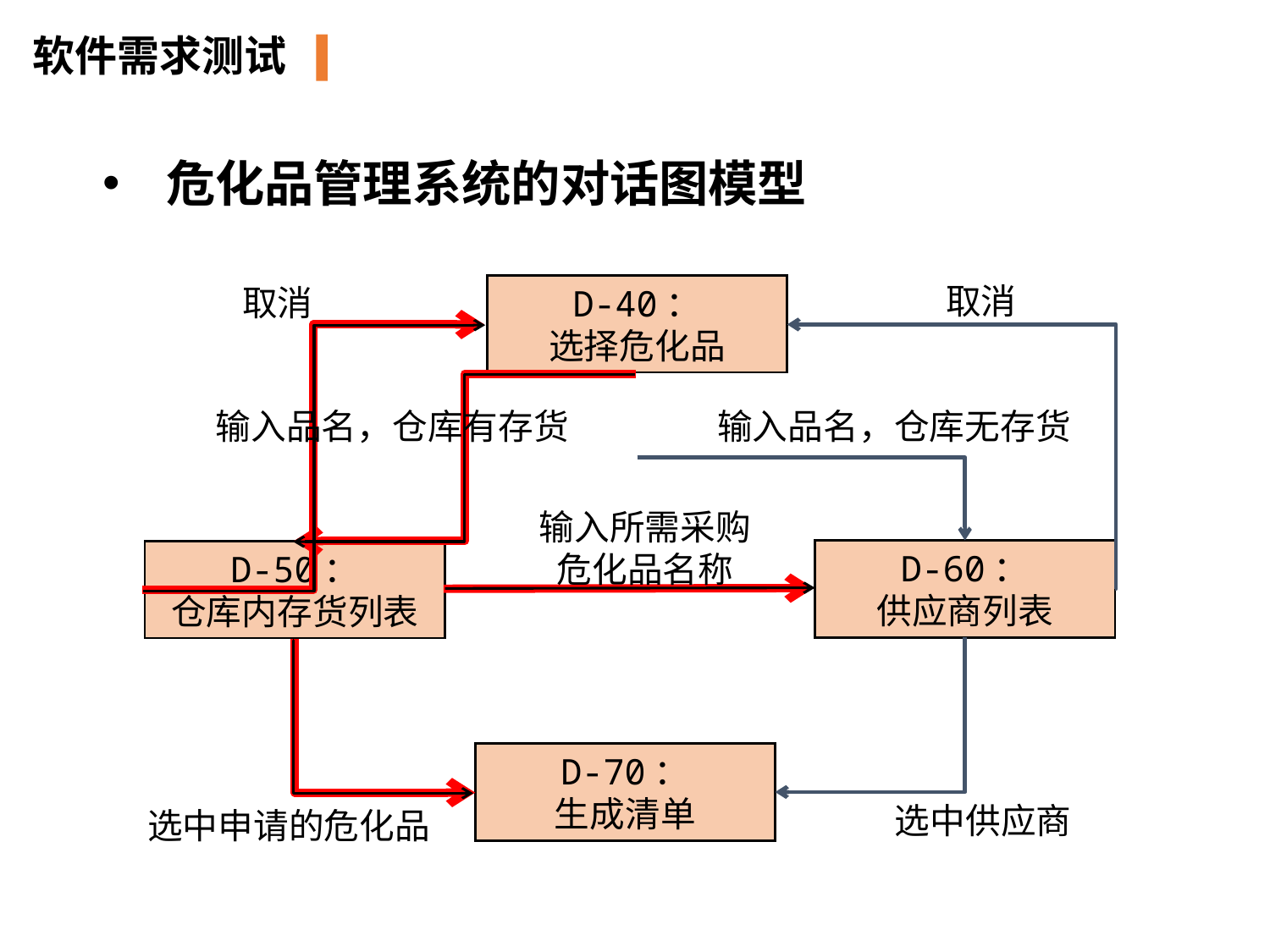

软件需求测试

危化品管理系统的对话图模型
取消
取消
D-40：
选择危化品
输入品名，仓库有存货
输入品名，仓库无存货
输入所需采购危化品名称
D-60：
供应商列表
D-50：
仓库内存货列表
D-70：
生成清单
选中供应商
选中申请的危化品